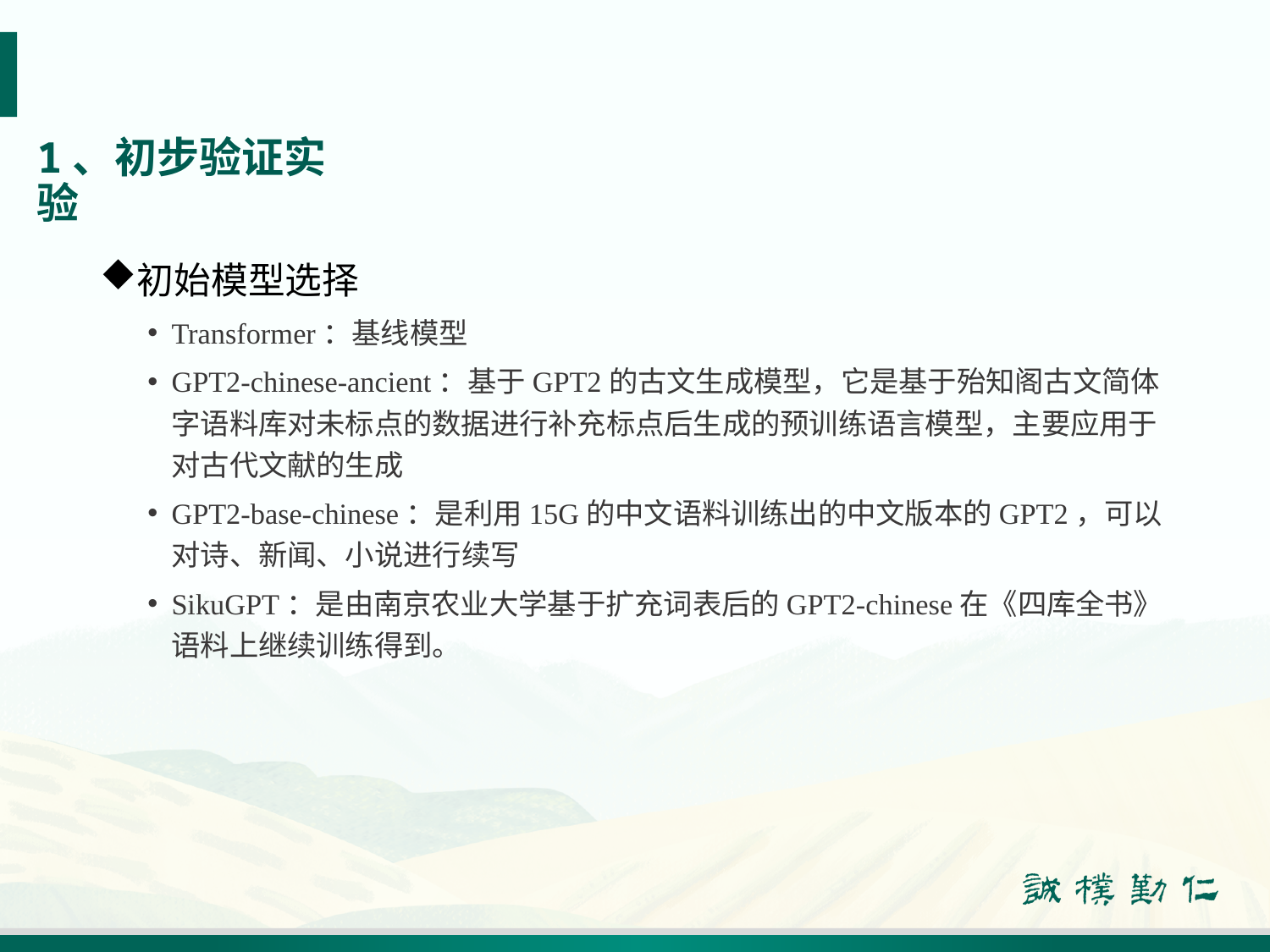

# 1、初步验证实验
初始模型选择
Transformer：基线模型
GPT2-chinese-ancient：基于GPT2的古文生成模型，它是基于殆知阁古文简体字语料库对未标点的数据进行补充标点后生成的预训练语言模型，主要应用于对古代文献的生成
GPT2-base-chinese：是利用15G的中文语料训练出的中文版本的GPT2，可以对诗、新闻、小说进行续写
SikuGPT：是由南京农业大学基于扩充词表后的GPT2-chinese在《四库全书》语料上继续训练得到。